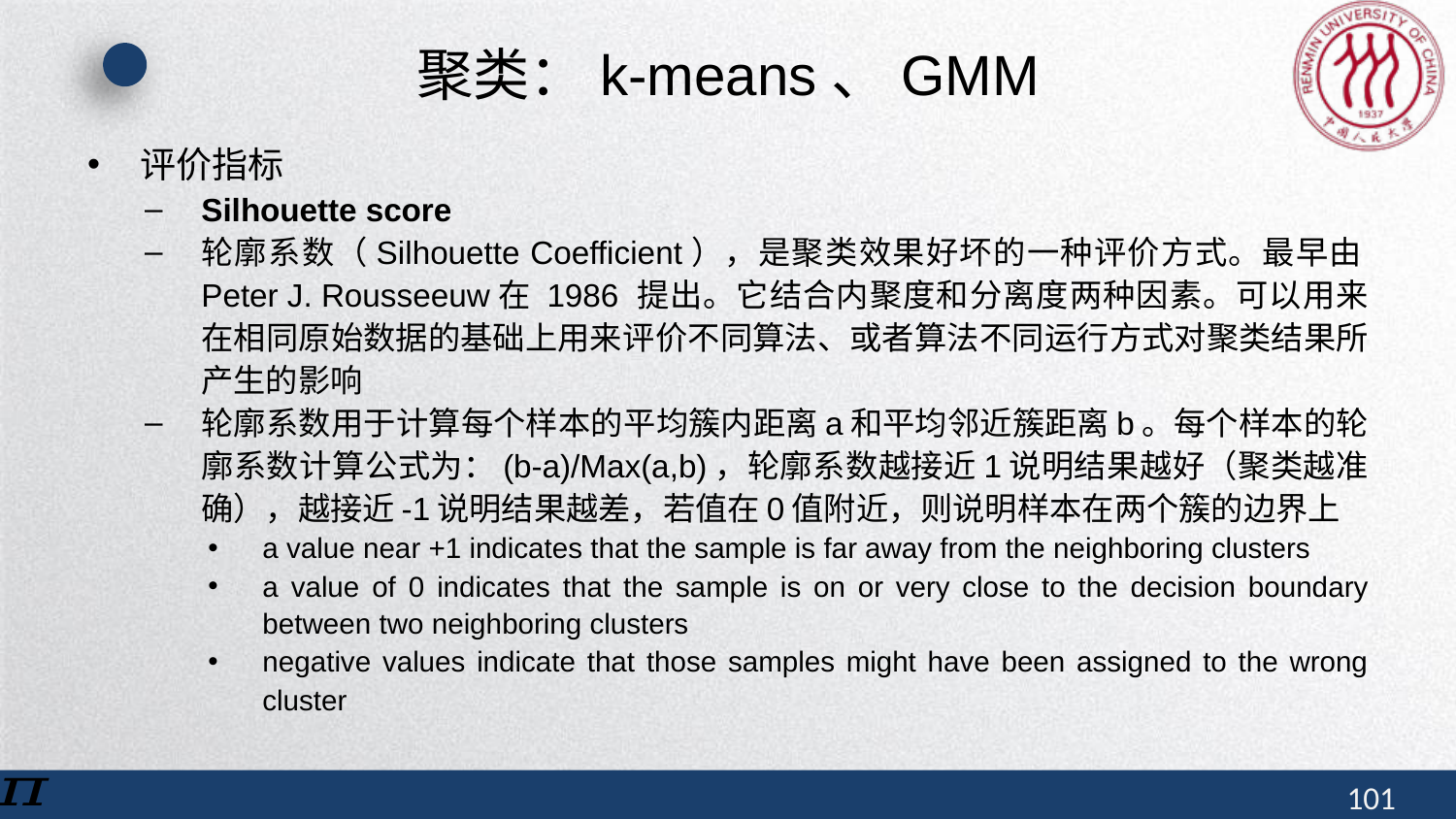

# 聚类：k-means、GMM
评价指标
Silhouette score
轮廓系数（Silhouette Coefficient），是聚类效果好坏的一种评价方式。最早由Peter J. Rousseeuw在 1986 提出。它结合内聚度和分离度两种因素。可以用来在相同原始数据的基础上用来评价不同算法、或者算法不同运行方式对聚类结果所产生的影响
轮廓系数用于计算每个样本的平均簇内距离a和平均邻近簇距离b。每个样本的轮廓系数计算公式为：(b-a)/Max(a,b)，轮廓系数越接近1说明结果越好（聚类越准确），越接近-1说明结果越差，若值在0值附近，则说明样本在两个簇的边界上
a value near +1 indicates that the sample is far away from the neighboring clusters
a value of 0 indicates that the sample is on or very close to the decision boundary between two neighboring clusters
negative values indicate that those samples might have been assigned to the wrong cluster